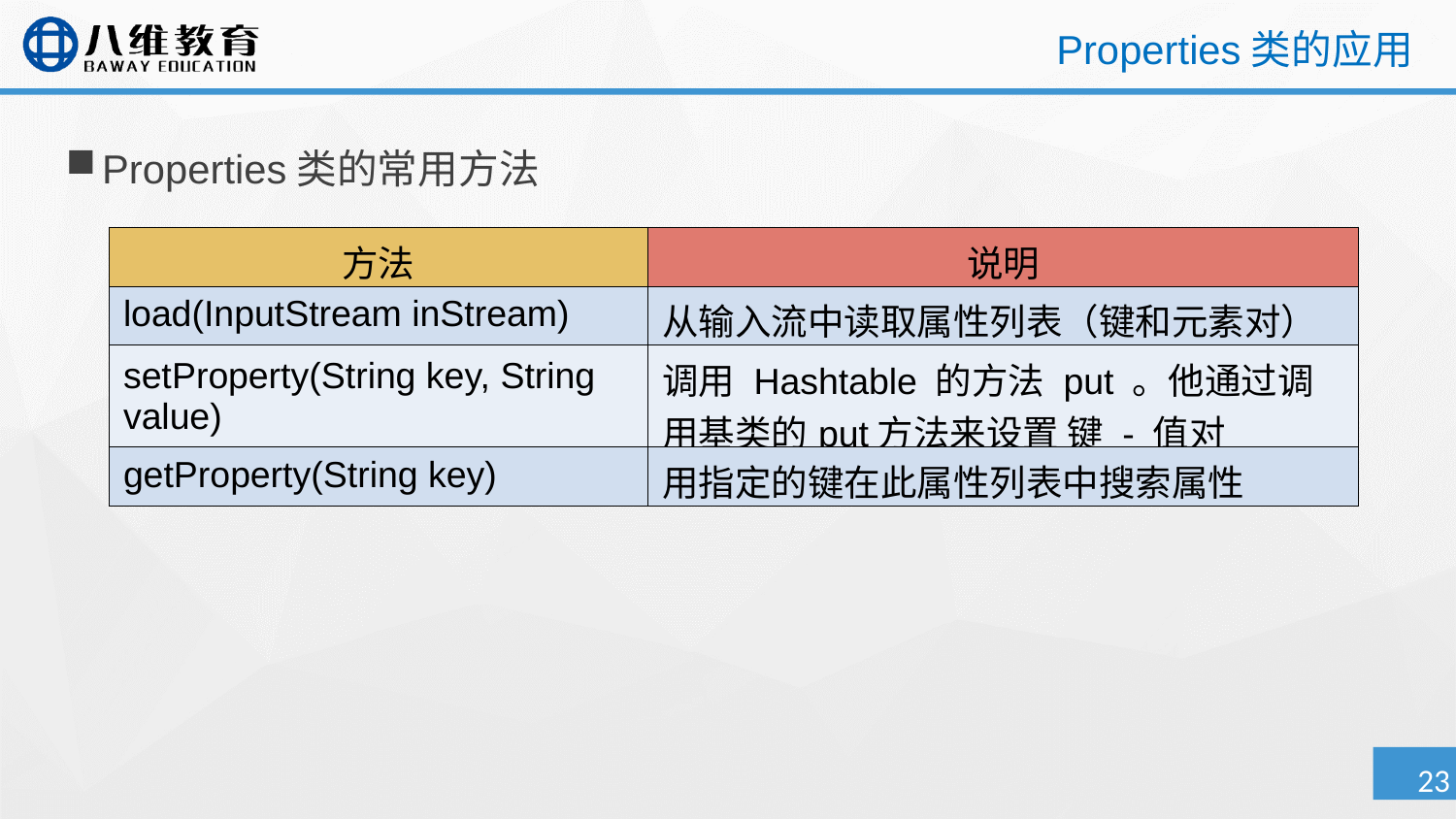

# Properties类的应用
Properties类的常用方法
| 方法 | 说明 |
| --- | --- |
| load(InputStream inStream) | 从输入流中读取属性列表（键和元素对） |
| setProperty(String key, String value) | 调用 Hashtable 的方法 put 。他通过调用基类的put方法来设置 键 - 值对 |
| getProperty(String key) | 用指定的键在此属性列表中搜索属性 |